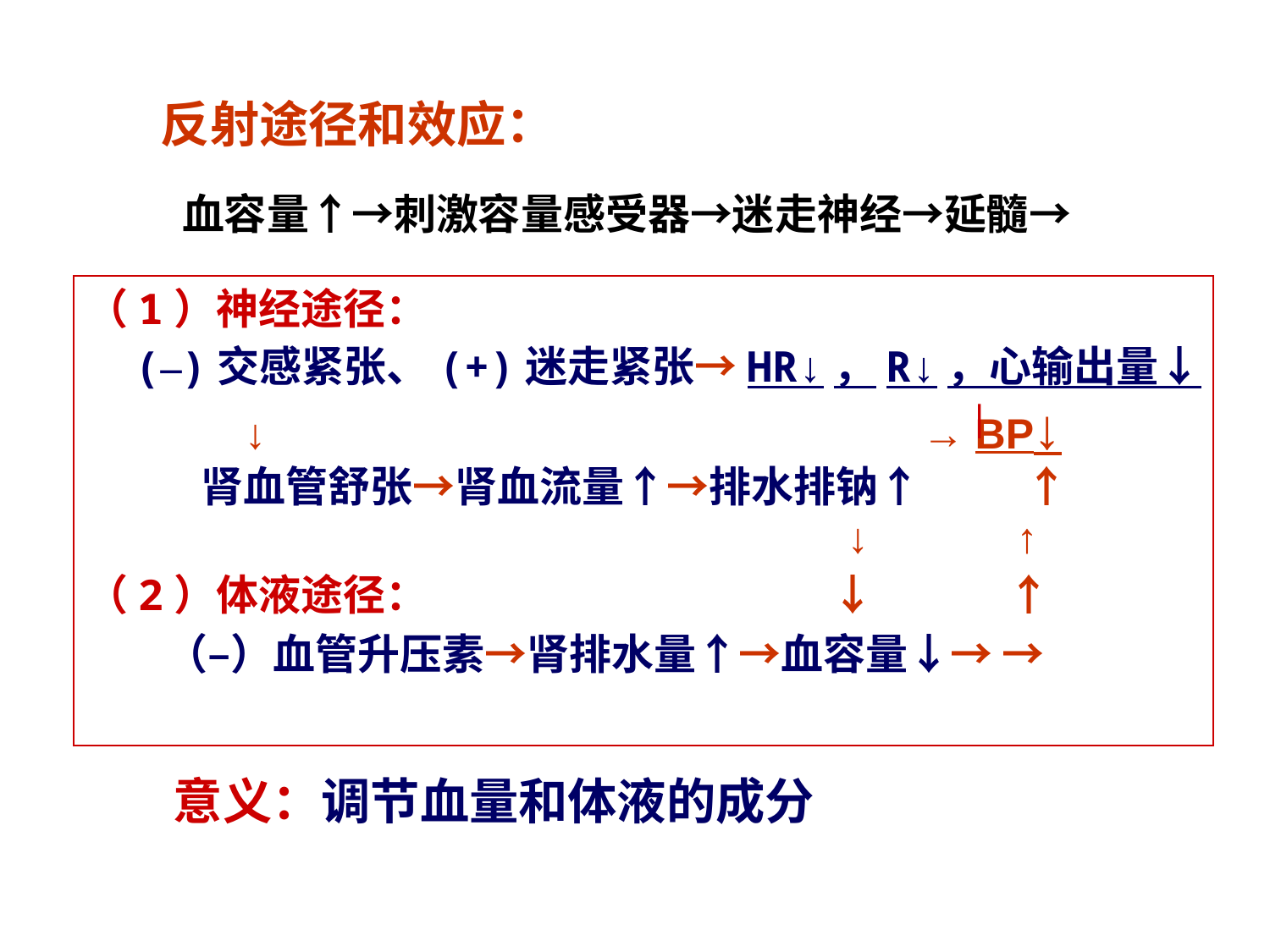

反射途径和效应：
血容量↑→刺激容量感受器→迷走神经→延髓→
（1）神经途径：
    (–)交感紧张、(+)迷走紧张→HR↓，R↓，心输出量↓
               ↓                                                              → BP↓
           肾血管舒张→肾血流量↑→排水排钠↑           ↑
                                                                        ↓              ↑
（2）体液途径：                                    ↓              ↑
      （–）血管升压素→肾排水量↑→血容量↓→ →

意义：调节血量和体液的成分